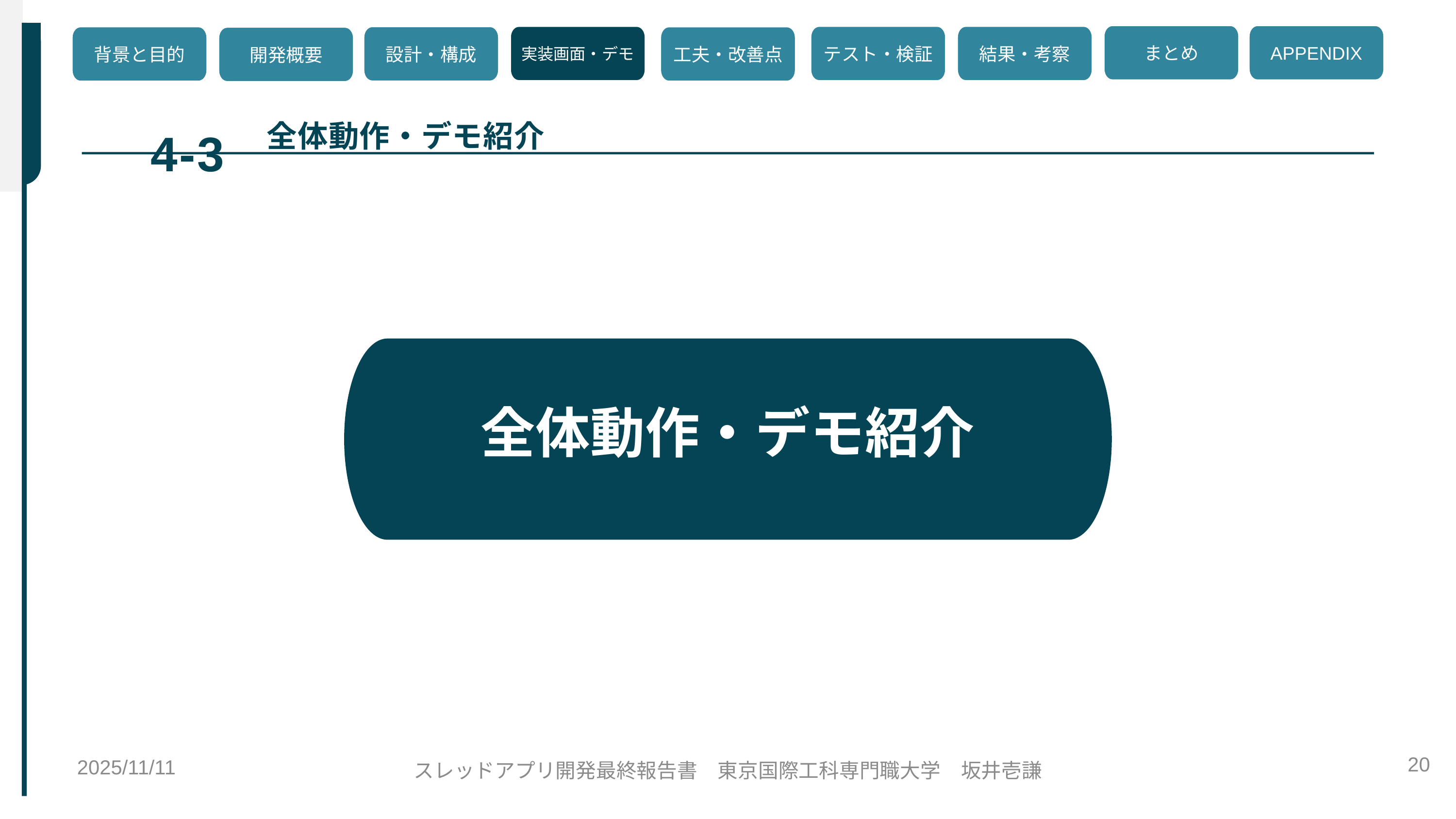

4-3
まとめ
APPENDIX
実装画面・デモ
テスト・検証
結果・考察
設計・構成
背景と目的
工夫・改善点
開発概要
全体動作・デモ紹介

開発言語

全体動作・デモ紹介
2025/11/11
20
スレッドアプリ開発最終報告書　東京国際工科専門職大学　坂井壱謙